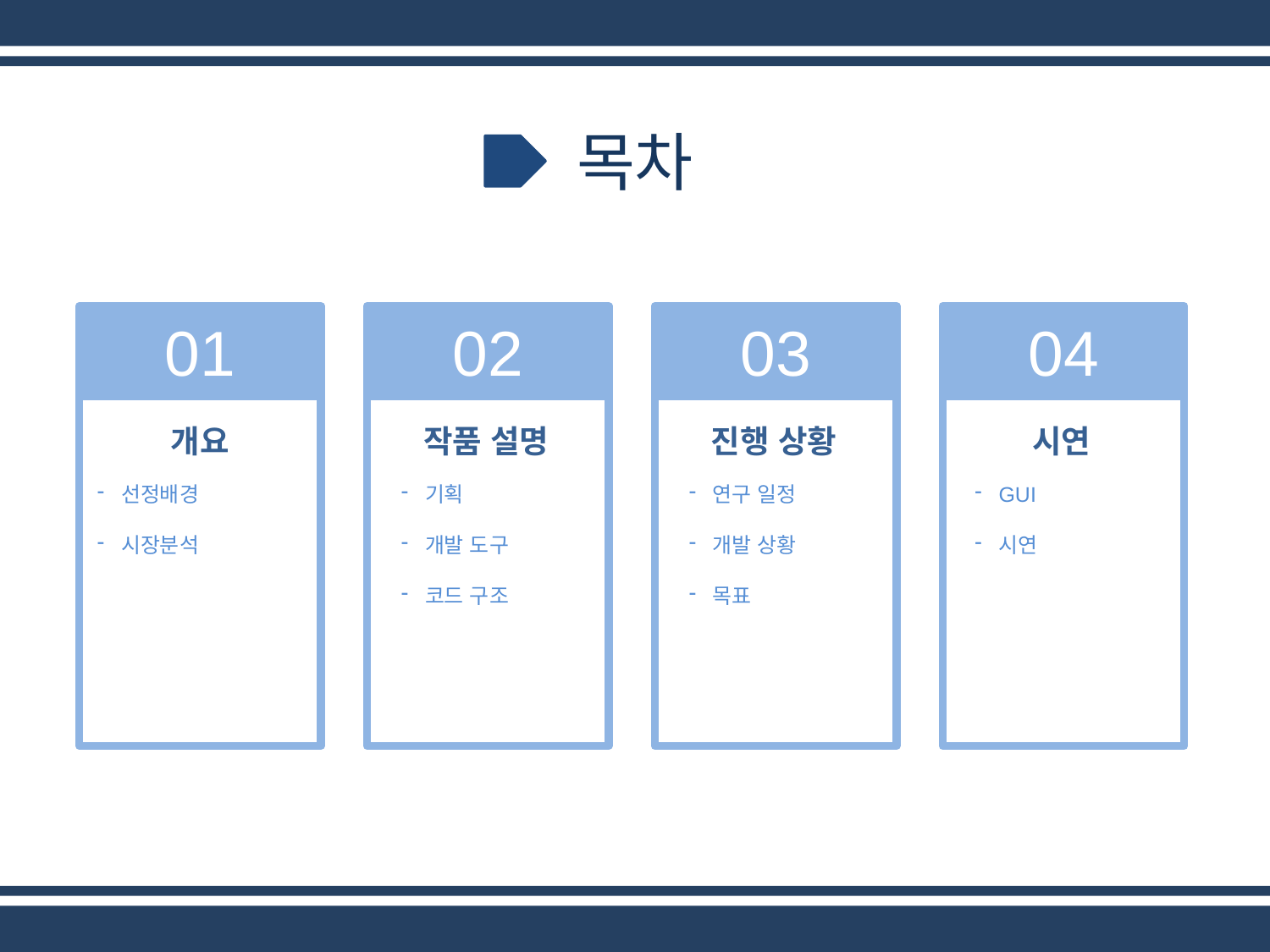

목차

01
02
03
04

개요
작품 설명
진행 상황
시연
선정배경

시장분석
기획

개발 도구

코드 구조
연구 일정

개발 상황

목표
GUI

시연